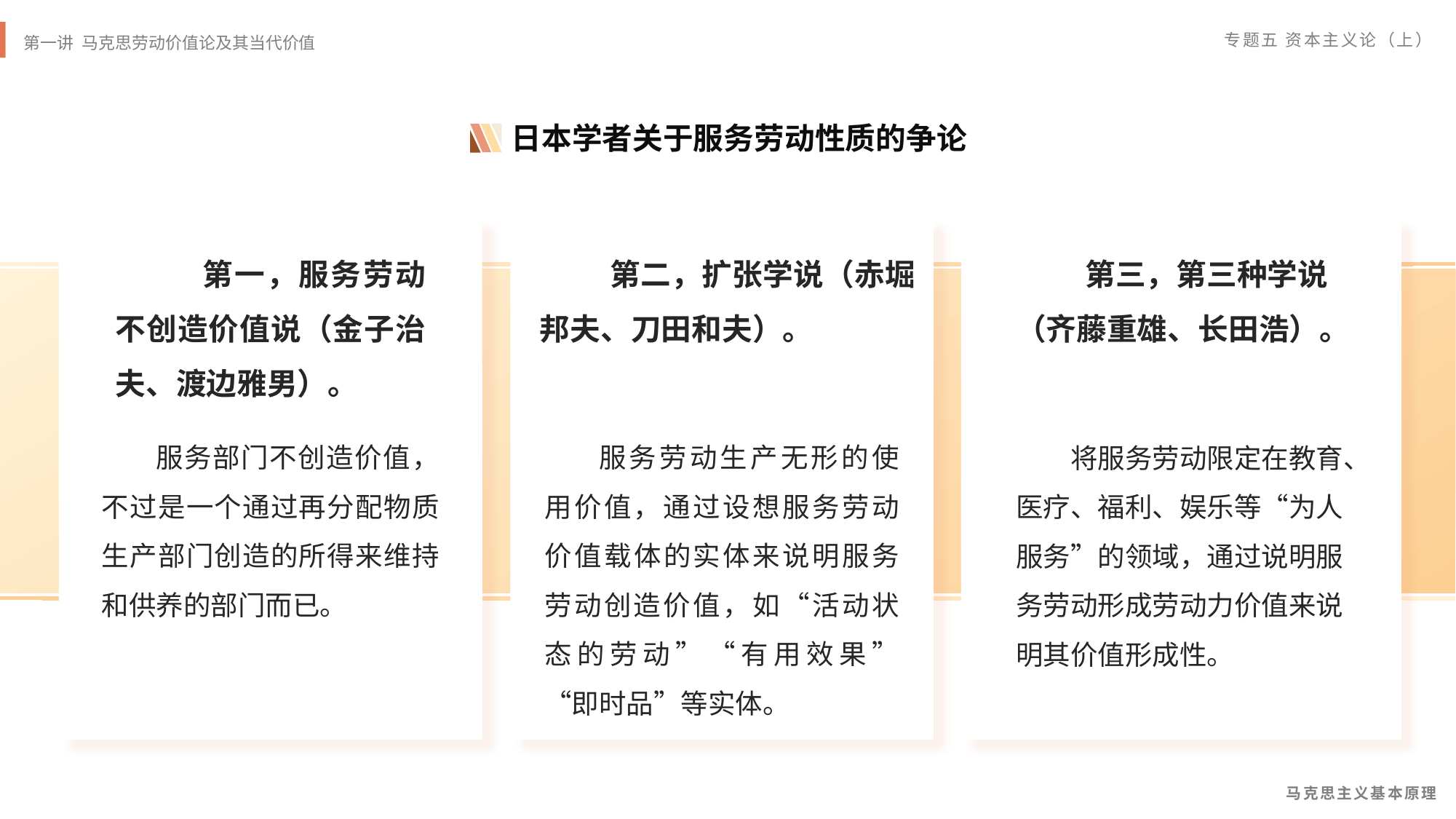

日本学者关于服务劳动性质的争论

         第一，服务劳动不创造价值说（金子治夫、渡边雅男）。
         第二，扩张学说（赤堀邦夫、刀田和夫）。
         第三，第三种学说（齐藤重雄、长田浩）。

服务部门不创造价值， 不过是一个通过再分配物质生产部门创造的所得来维持和供养的部门而已。
服务劳动生产无形的使用价值，通过设想服务劳动价值载体的实体来说明服务劳动创造价值，如“活动状态的劳动”“有用效果”“即时品”等实体。
将服务劳动限定在教育、医疗、福利、娱乐等“为人服务”的领域，通过说明服务劳动形成劳动力价值来说明其价值形成性。